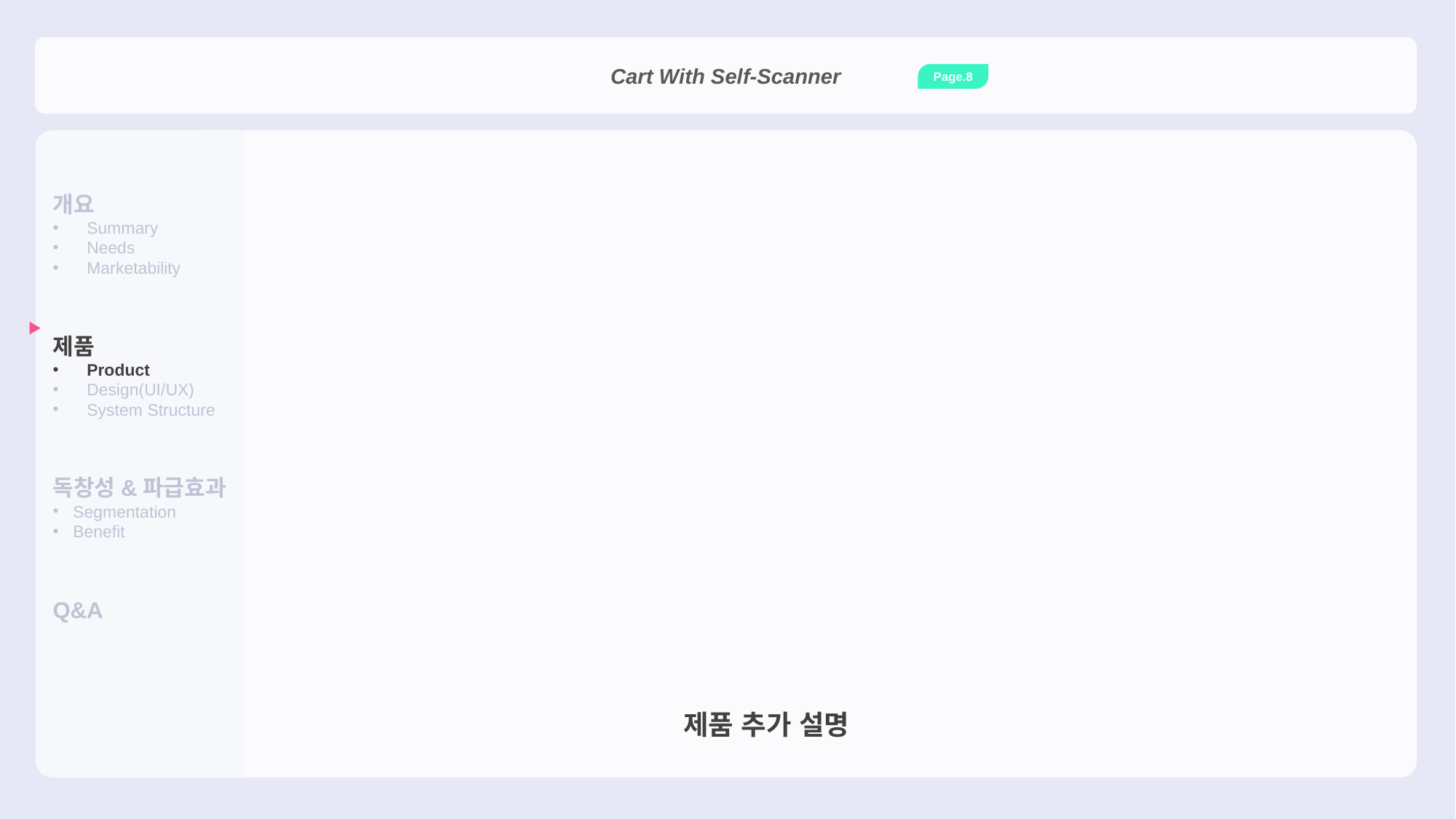

Cart With Self-Scanner
Page.8
개요
Summary
Needs
Marketability
제품
Product
Design(UI/UX)
System Structure
독창성&파급효과
Segmentation
Benefit
Q&A

제품 추가 설명